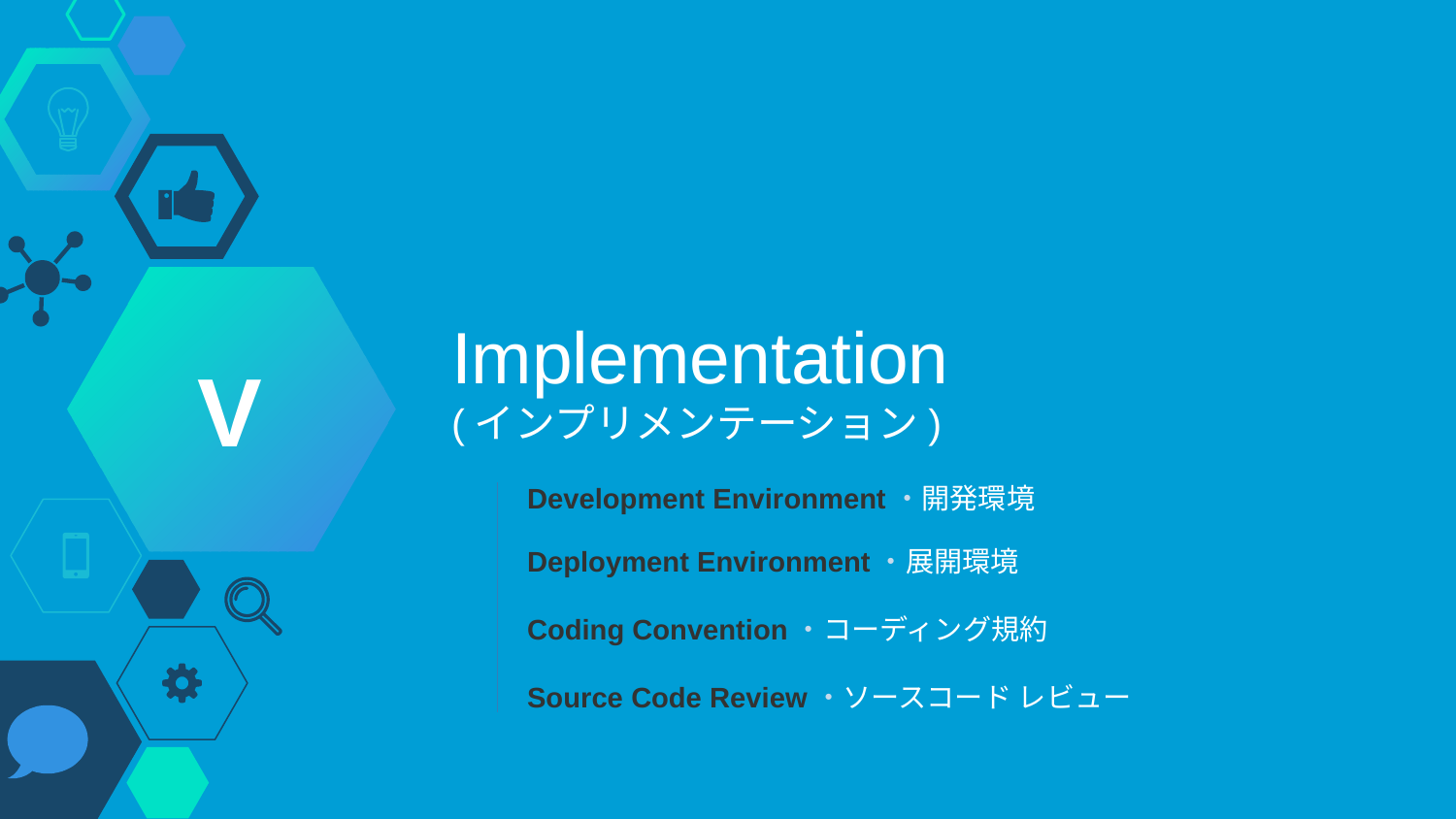

V
# Implementation (インプリメンテーション)
Development Environment・開発環境

Deployment Environment・展開環境

Coding Convention・コーディング規約

Source Code Review・ソースコード レビュー